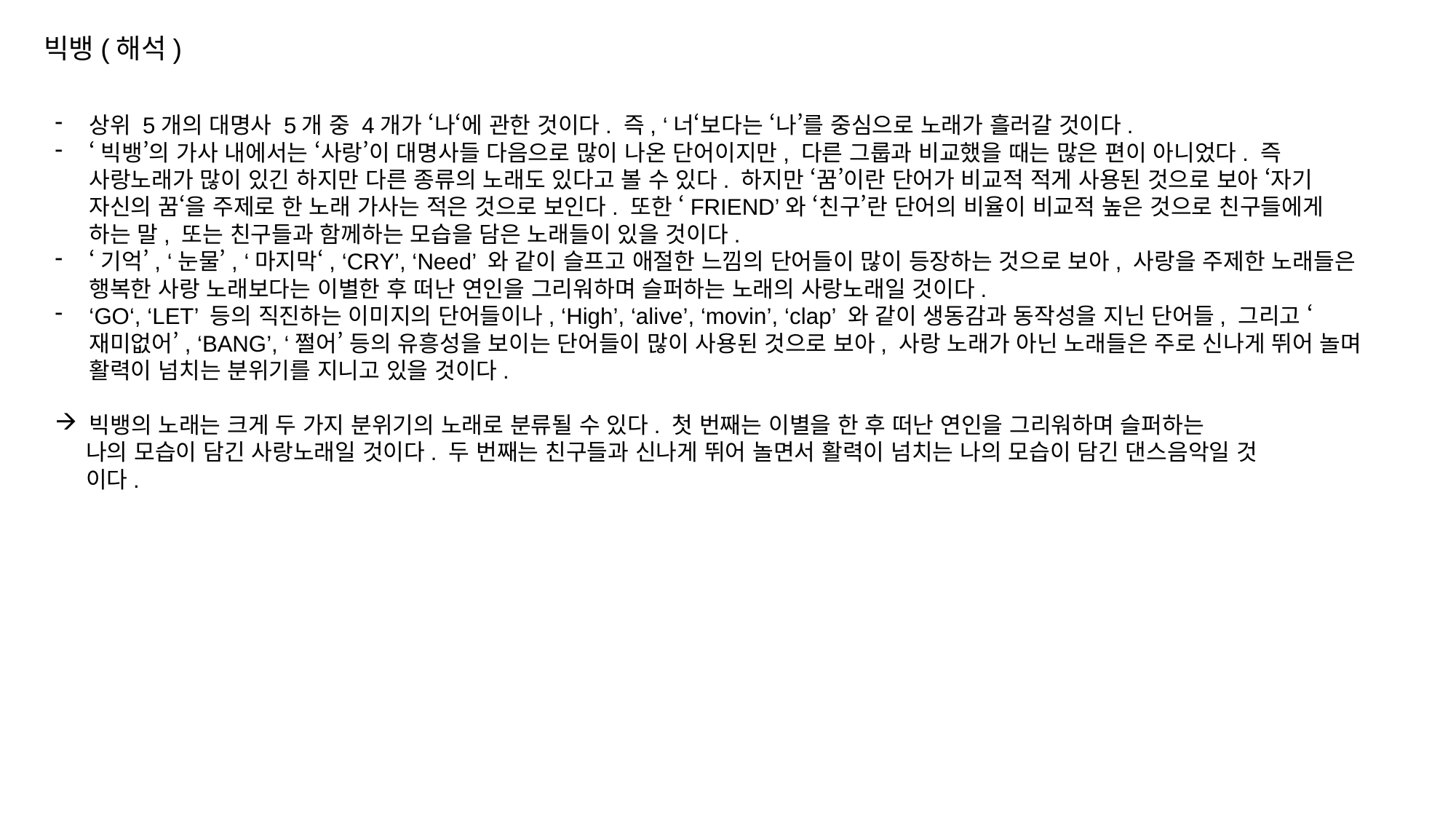

빅뱅(해석)
상위 5개의 대명사 5개 중 4개가 ‘나‘에 관한 것이다. 즉, ‘너‘보다는 ‘나’를 중심으로 노래가 흘러갈 것이다.
‘빅뱅’의 가사 내에서는 ‘사랑’이 대명사들 다음으로 많이 나온 단어이지만, 다른 그룹과 비교했을 때는 많은 편이 아니었다. 즉 사랑노래가 많이 있긴 하지만 다른 종류의 노래도 있다고 볼 수 있다. 하지만 ‘꿈’이란 단어가 비교적 적게 사용된 것으로 보아 ‘자기 자신의 꿈‘을 주제로 한 노래 가사는 적은 것으로 보인다. 또한 ‘FRIEND’와 ‘친구’란 단어의 비율이 비교적 높은 것으로 친구들에게 하는 말, 또는 친구들과 함께하는 모습을 담은 노래들이 있을 것이다.
‘기억’, ‘눈물’, ‘마지막‘, ‘CRY’, ‘Need’ 와 같이 슬프고 애절한 느낌의 단어들이 많이 등장하는 것으로 보아, 사랑을 주제한 노래들은 행복한 사랑 노래보다는 이별한 후 떠난 연인을 그리워하며 슬퍼하는 노래의 사랑노래일 것이다.
‘GO‘, ‘LET’ 등의 직진하는 이미지의 단어들이나, ‘High’, ‘alive’, ‘movin’, ‘clap’ 와 같이 생동감과 동작성을 지닌 단어들, 그리고 ‘재미없어’, ‘BANG’, ‘쩔어’ 등의 유흥성을 보이는 단어들이 많이 사용된 것으로 보아, 사랑 노래가 아닌 노래들은 주로 신나게 뛰어 놀며 활력이 넘치는 분위기를 지니고 있을 것이다.

빅뱅의 노래는 크게 두 가지 분위기의 노래로 분류될 수 있다. 첫 번째는 이별을 한 후 떠난 연인을 그리워하며 슬퍼하는
    나의 모습이 담긴 사랑노래일 것이다. 두 번째는 친구들과 신나게 뛰어 놀면서 활력이 넘치는 나의 모습이 담긴 댄스음악일 것
    이다.